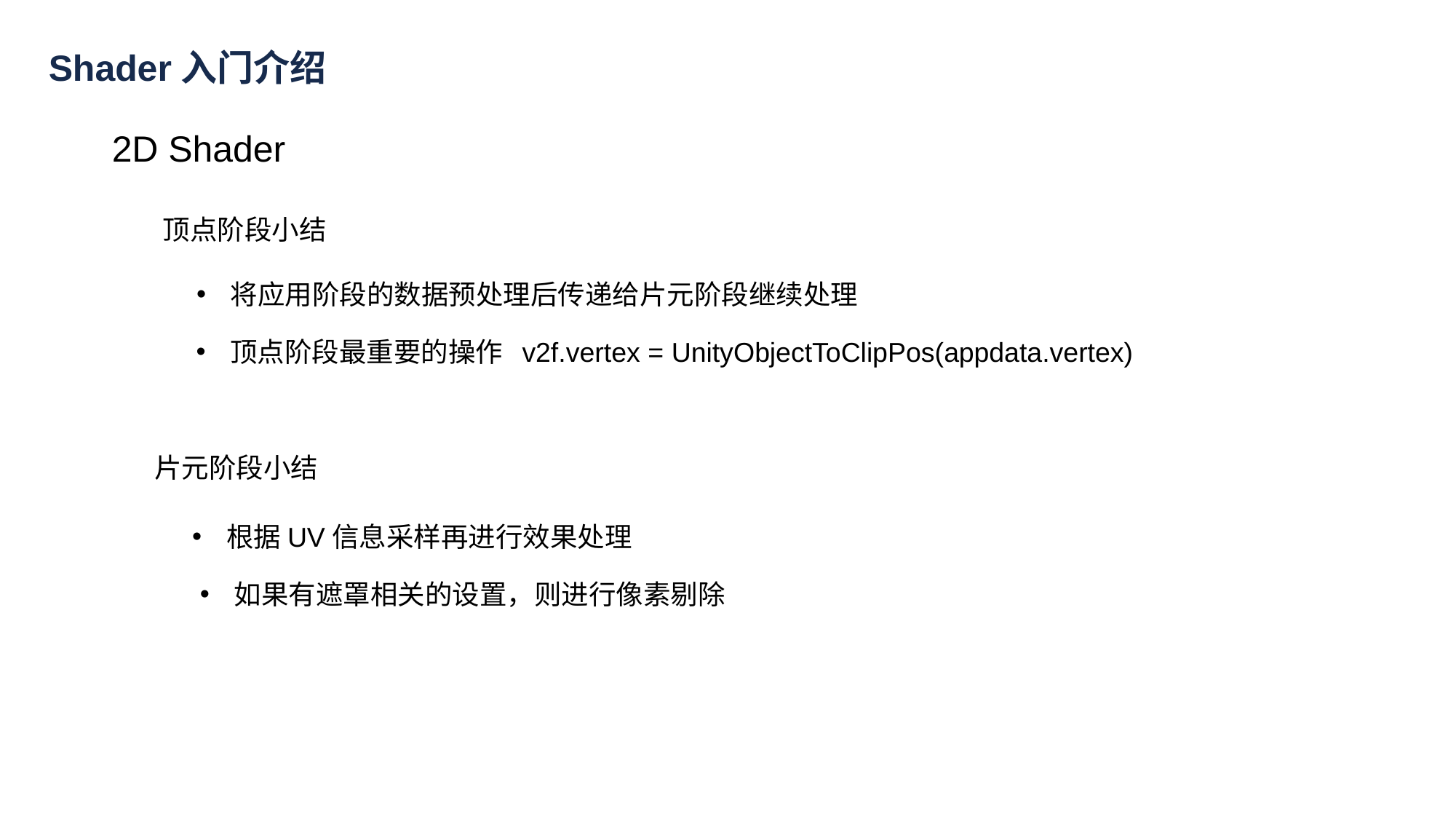

Shader入门介绍
2D Shader
顶点阶段小结
将应用阶段的数据预处理后传递给片元阶段继续处理
顶点阶段最重要的操作  v2f.vertex = UnityObjectToClipPos(appdata.vertex)
片元阶段小结
根据UV信息采样再进行效果处理
如果有遮罩相关的设置，则进行像素剔除